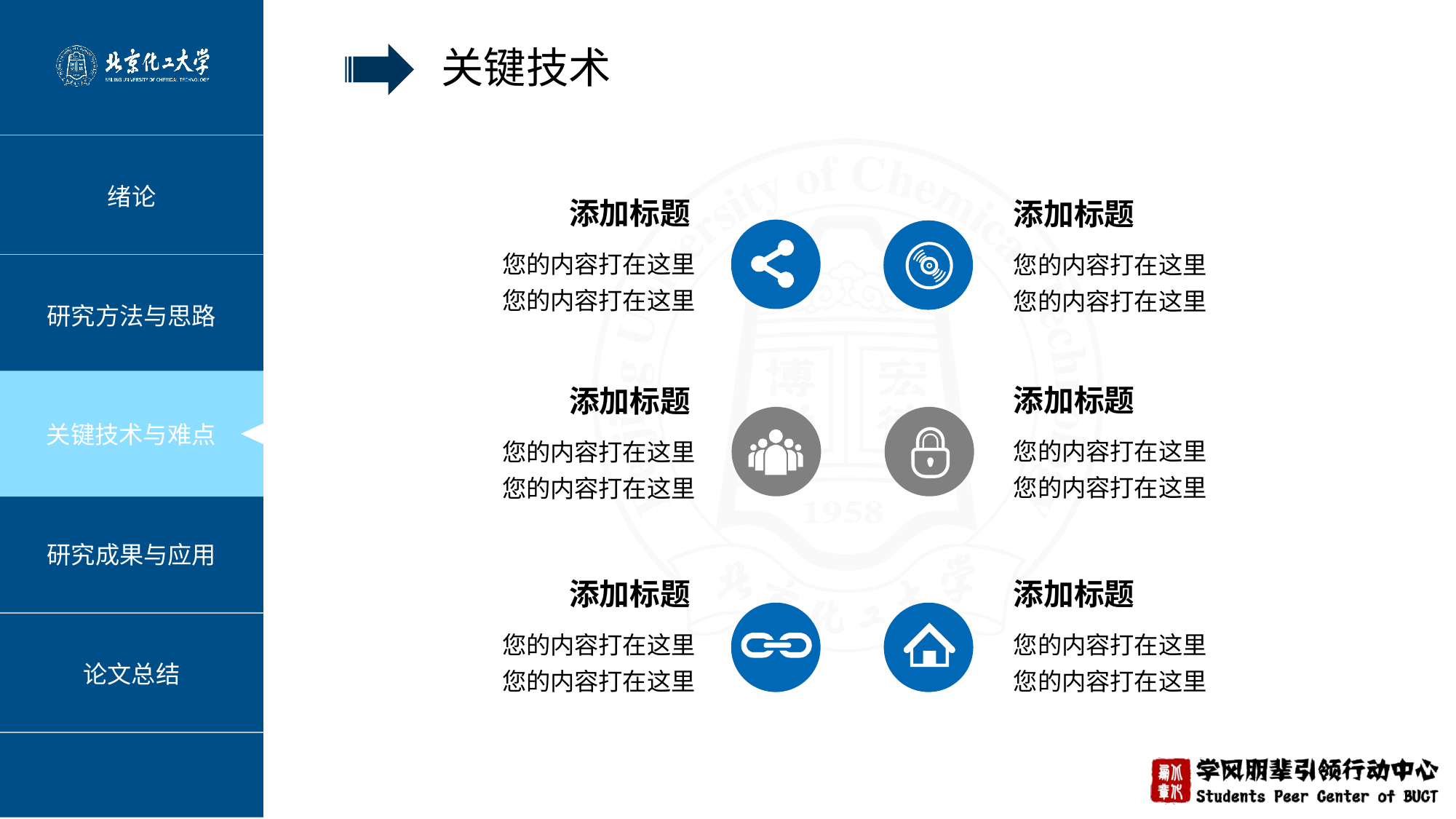

关键技术

添加标题

添加标题

您的内容打在这里
您的内容打在这里
您的内容打在这里
您的内容打在这里
添加标题

添加标题

您的内容打在这里
您的内容打在这里
您的内容打在这里
您的内容打在这里
添加标题

添加标题

您的内容打在这里
您的内容打在这里
您的内容打在这里
您的内容打在这里